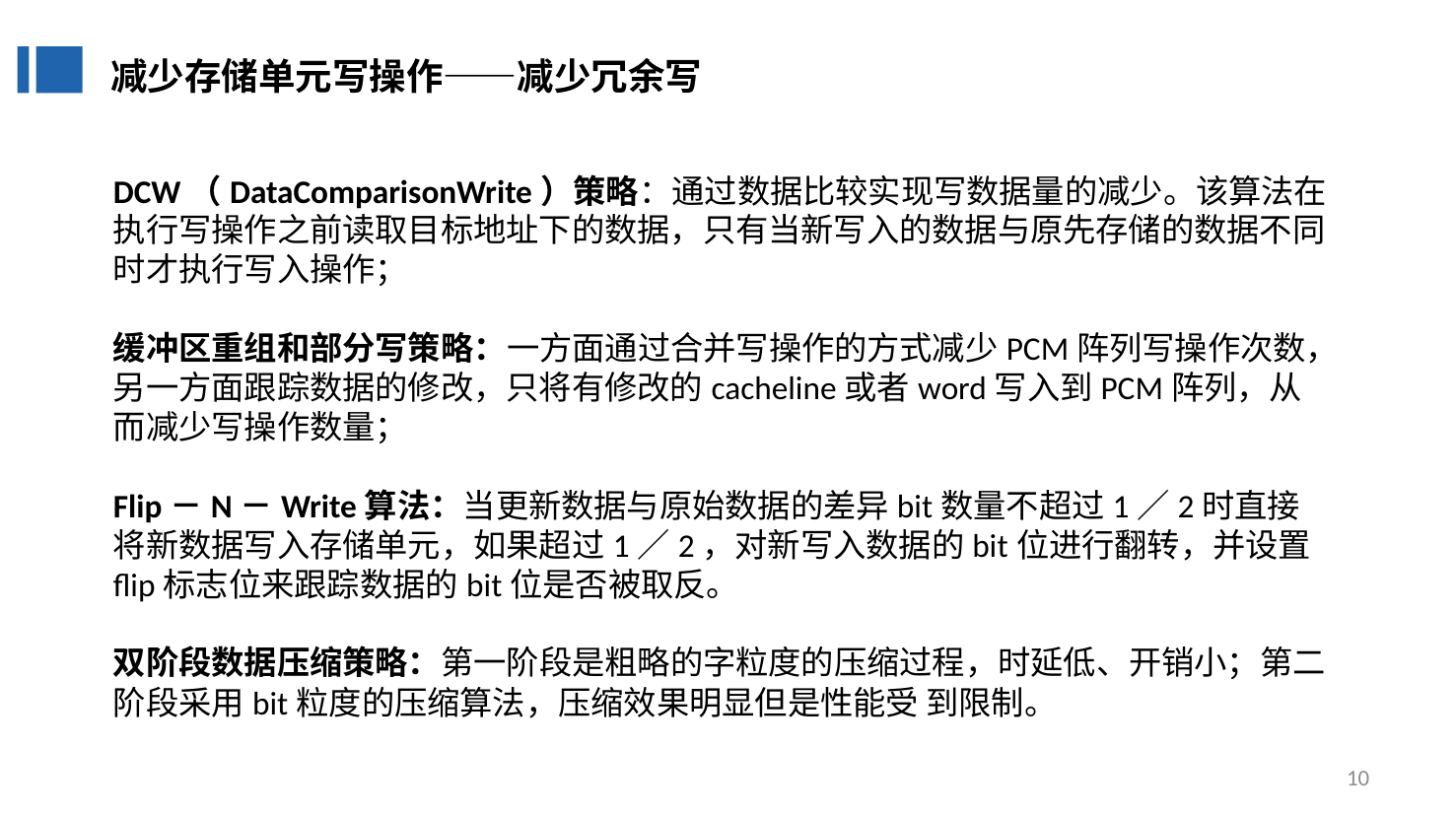

减少存储单元写操作——减少冗余写

DCW（DataComparisonWrite）策略：通过数据比较实现写数据量的减少。该算法在执行写操作之前读取目标地址下的数据，只有当新写入的数据与原先存储的数据不同时才执行写入操作；

缓冲区重组和部分写策略：一方面通过合并写操作的方式减少PCM阵列写操作次数，另一方面跟踪数据的修改，只将有修改的cacheline或者word写入到PCM阵列，从而减少写操作数量；

Flip－N－Write算法：当更新数据与原始数据的差异bit数量不超过1／2时直接将新数据写入存储单元，如果超过1／2，对新写入数据的bit位进行翻转，并设置flip标志位来跟踪数据的bit位是否被取反。

双阶段数据压缩策略：第一阶段是粗略的字粒度的压缩过程，时延低、开销小；第二阶段采用bit粒度的压缩算法，压缩效果明显但是性能受 到限制。

10